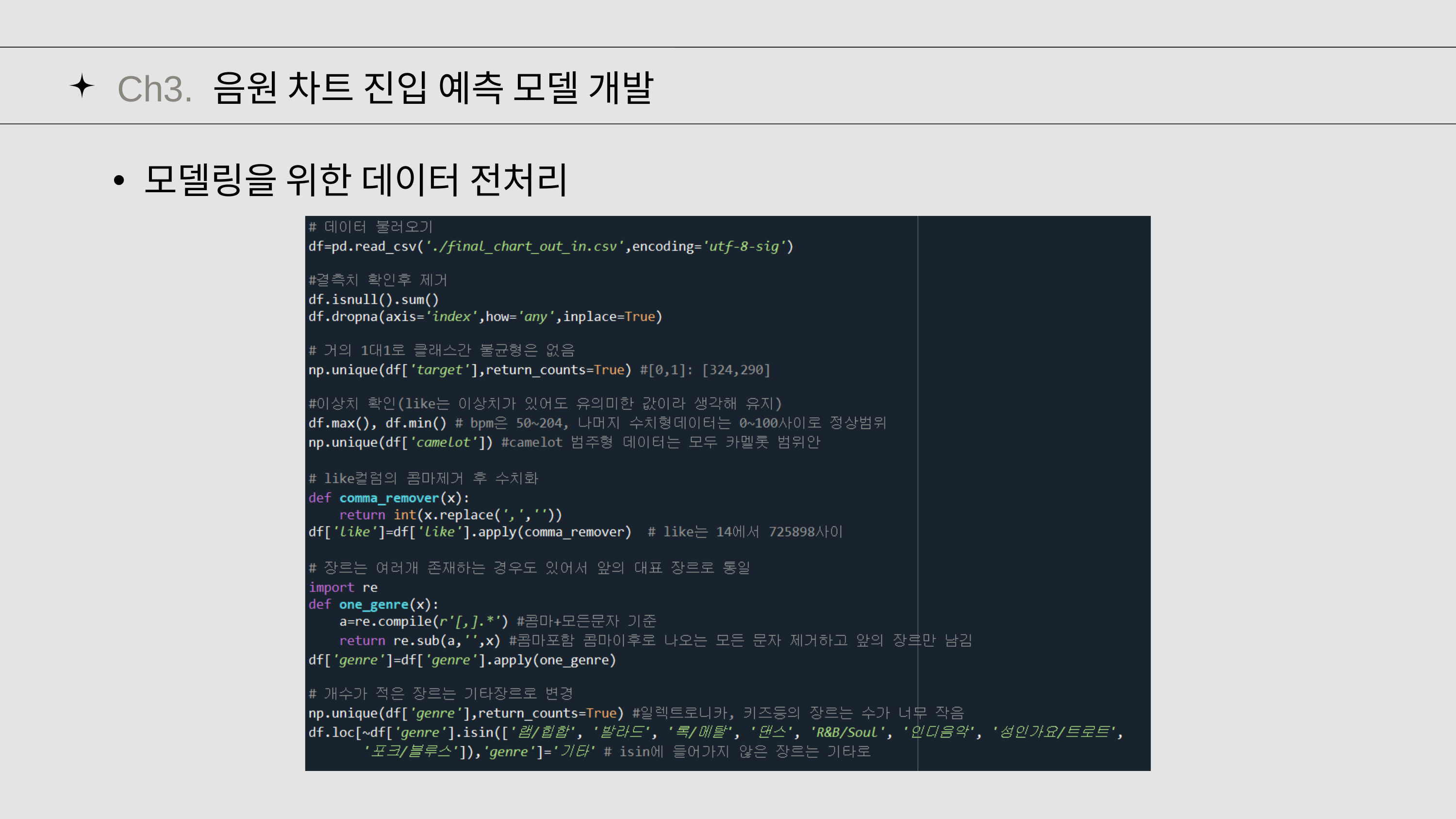

Ch3. 음원 차트 진입 예측 모델 개발

모델링을 위한 데이터 전처리